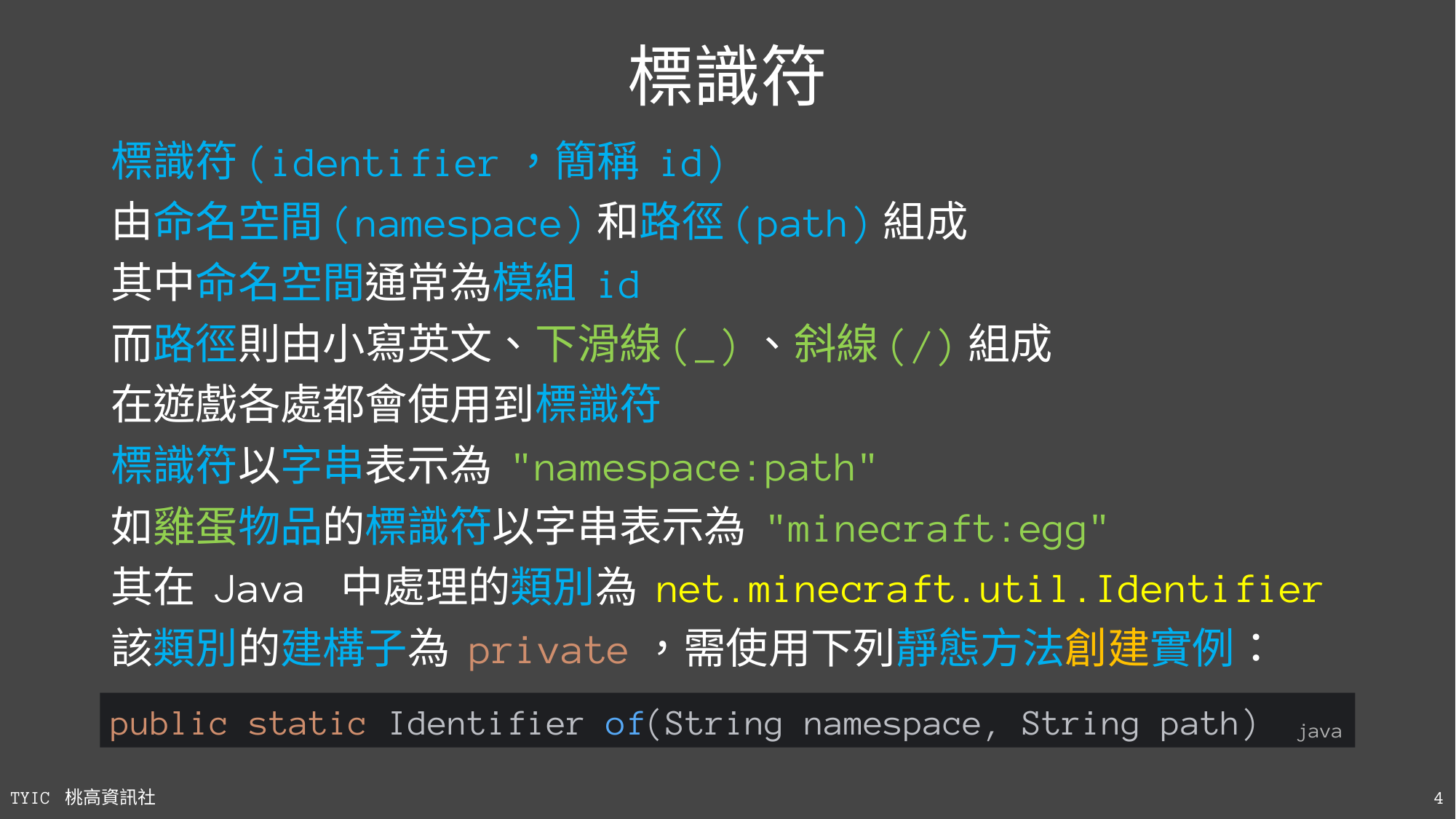

# 標識符
標識符(identifier，簡稱 id)
由命名空間(namespace)和路徑(path)組成
其中命名空間通常為模組 id
而路徑則由小寫英文、下滑線(_)、斜線(/)組成
在遊戲各處都會使用到標識符
標識符以字串表示為 "namespace:path"
如雞蛋物品的標識符以字串表示為 "minecraft:egg"
其在 Java 中處理的類別為 net.minecraft.util.Identifier
該類別的建構子為 private，需使用下列靜態方法創建實例：
public static Identifier of(String namespace, String path)
java